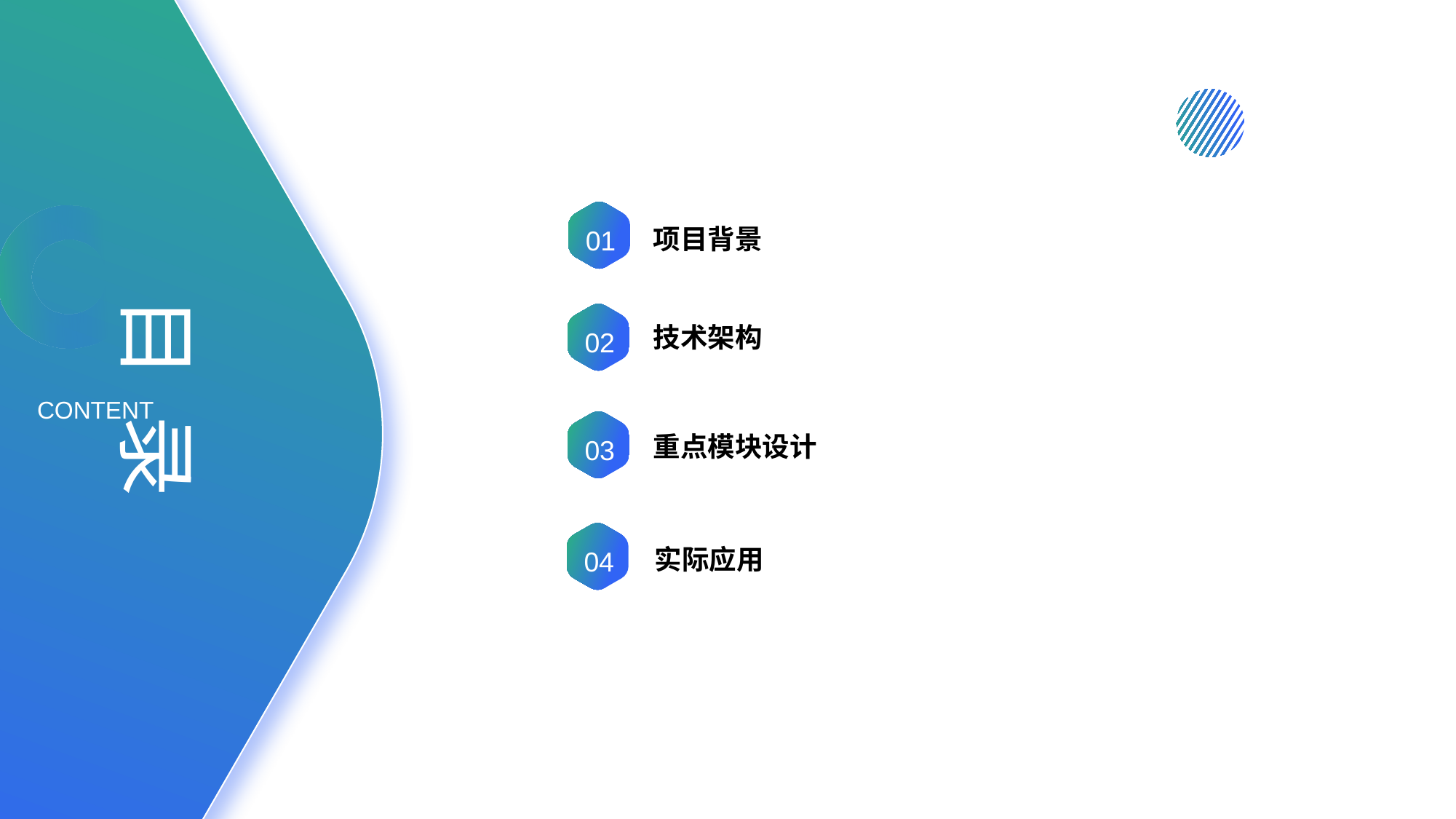

项目背景
01
目  录

技术架构
02
CONTENT

重点模块设计
03
05

实际应用
04